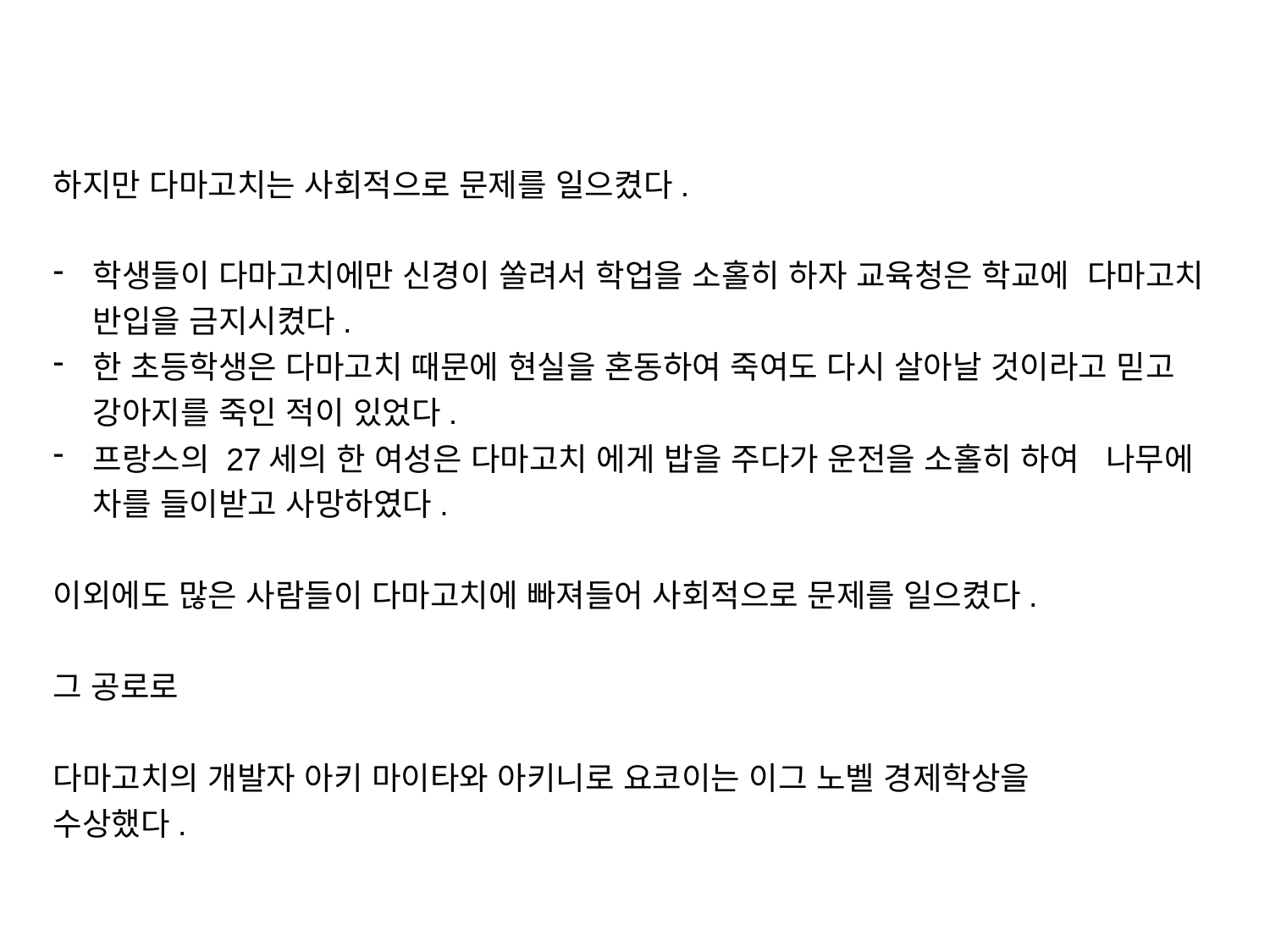

하지만 다마고치는 사회적으로 문제를 일으켰다.

학생들이 다마고치에만 신경이 쏠려서 학업을 소홀히 하자 교육청은 학교에  다마고치 반입을 금지시켰다.
한 초등학생은 다마고치 때문에 현실을 혼동하여 죽여도 다시 살아날 것이라고 믿고 강아지를 죽인 적이 있었다.
프랑스의 27세의 한 여성은 다마고치 에게 밥을 주다가 운전을 소홀히 하여   나무에 차를 들이받고 사망하였다.

이외에도 많은 사람들이 다마고치에 빠져들어 사회적으로 문제를 일으켰다.

그 공로로

다마고치의 개발자 아키 마이타와 아키니로 요코이는 이그 노벨 경제학상을
수상했다.